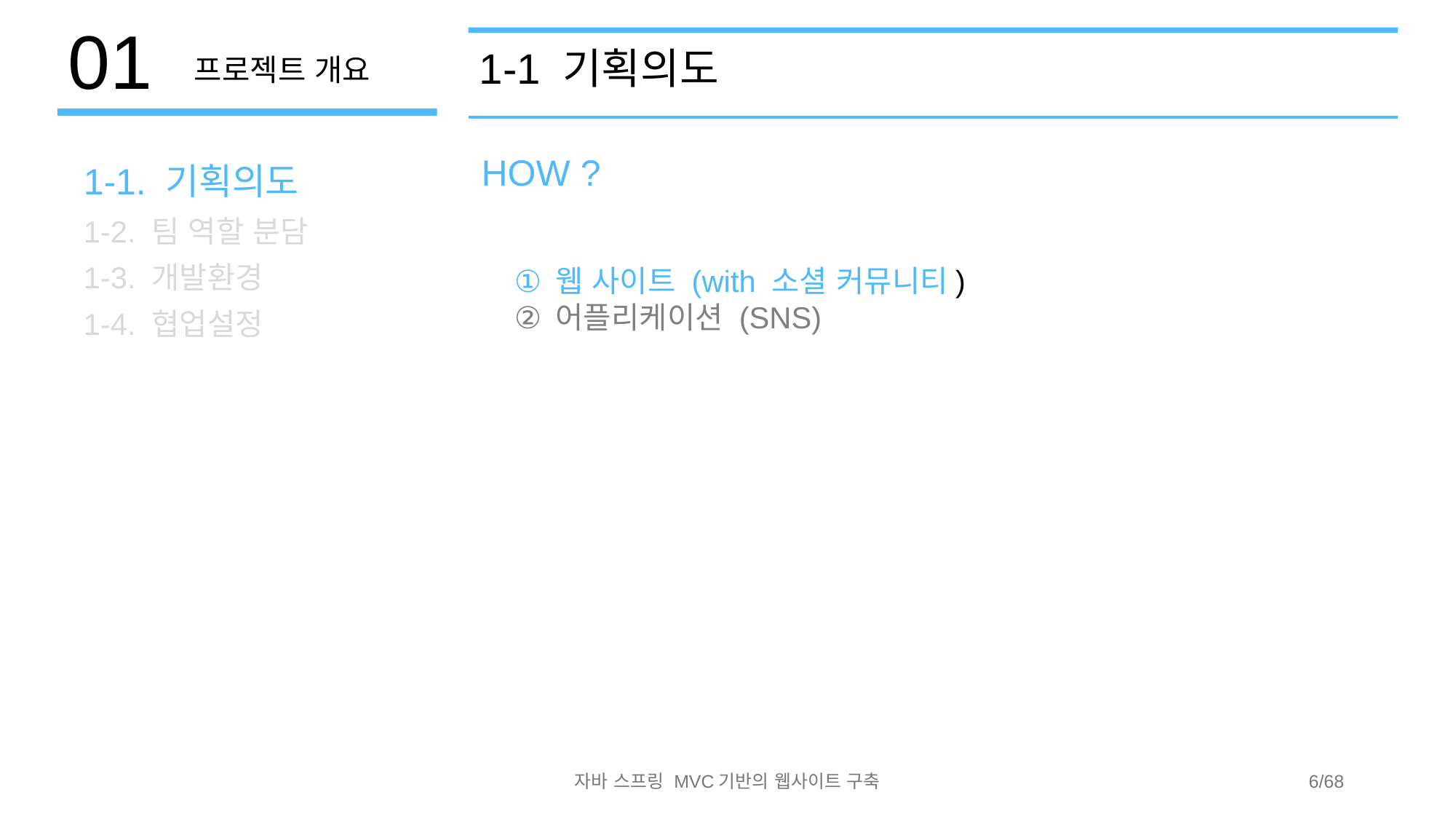

# 1-1 기획의도
HOW ?
웹 사이트 (with 소셜 커뮤니티)
어플리케이션 (SNS)
자바 스프링 MVC기반의 웹사이트 구축
6